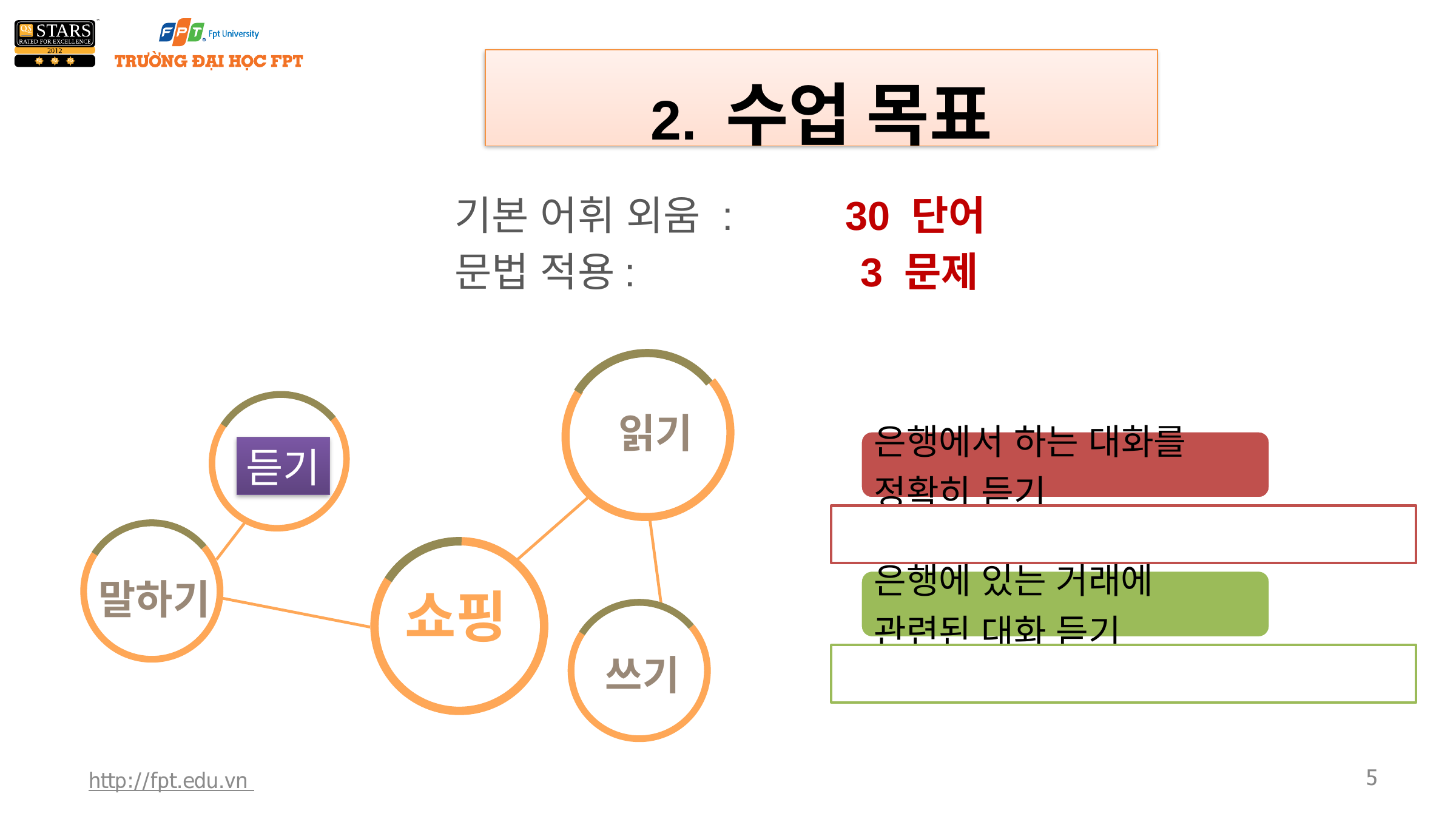

2. 수업 목표
기본 어휘 외움 :          30 단어
문법 적용:                    3 문제

듣기

말하기
쇼핑

쓰기
읽기
은행에서 하는 대화를 정확히 듣기
은행에 있는 거래에 관련된 대화 듣기
http://fpt.edu.vn
5